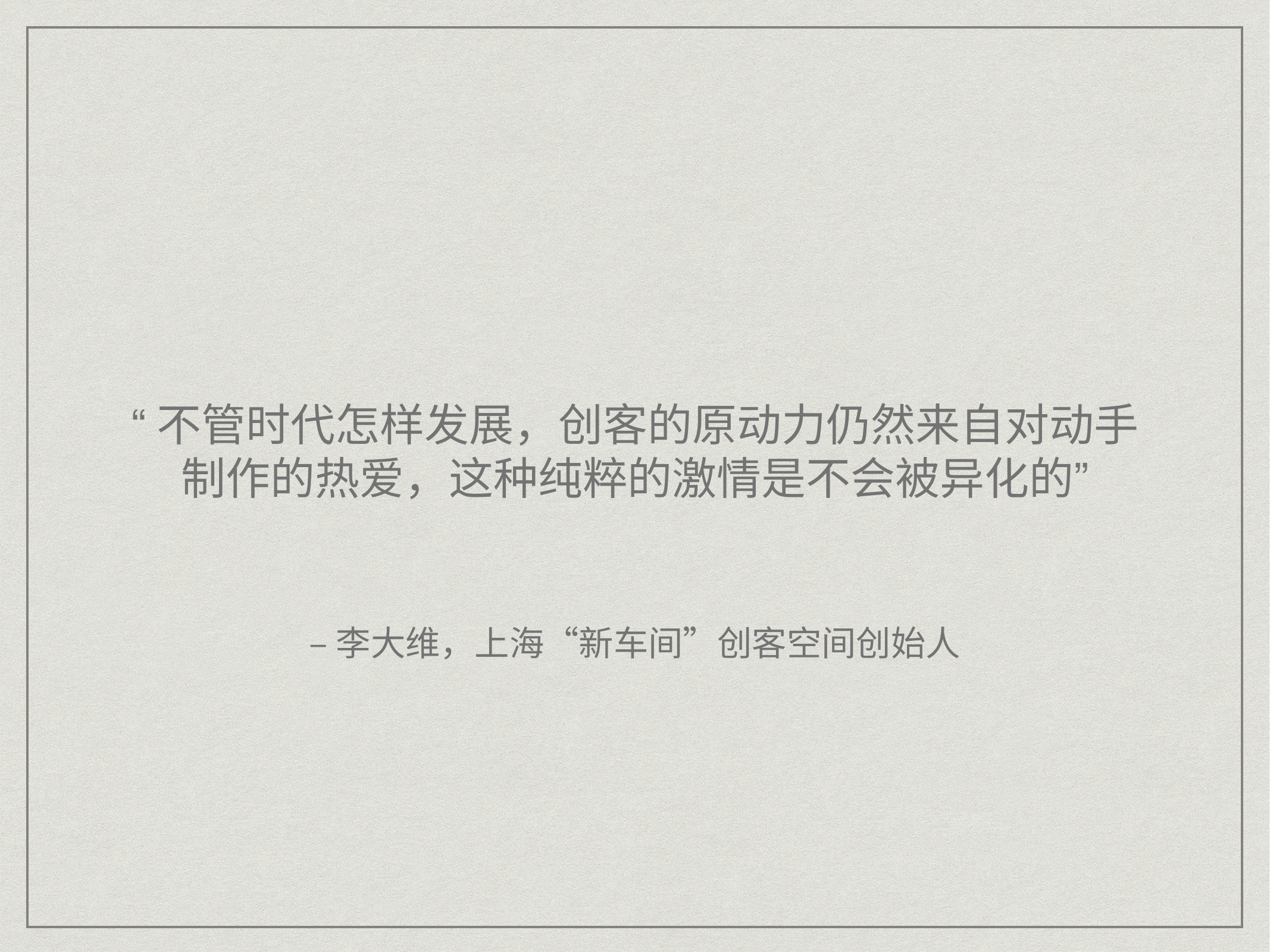

“不管时代怎样发展，创客的原动力仍然来自对动手制作的热爱，这种纯粹的激情是不会被异化的”
–李大维，上海“新车间”创客空间创始人